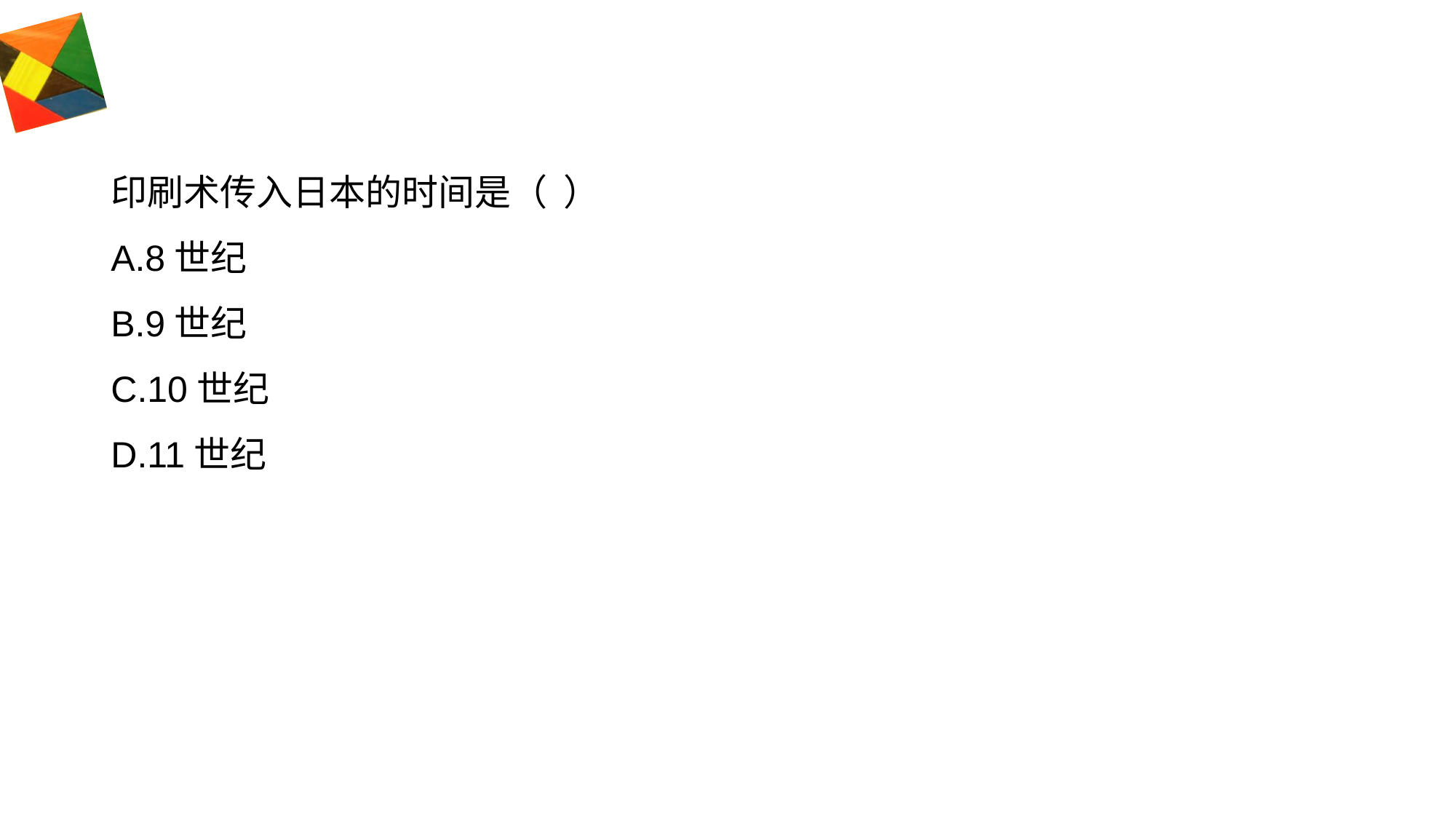

#
印刷术传入日本的时间是（  ）
A.8世纪
B.9世纪
C.10世纪
D.11世纪
165